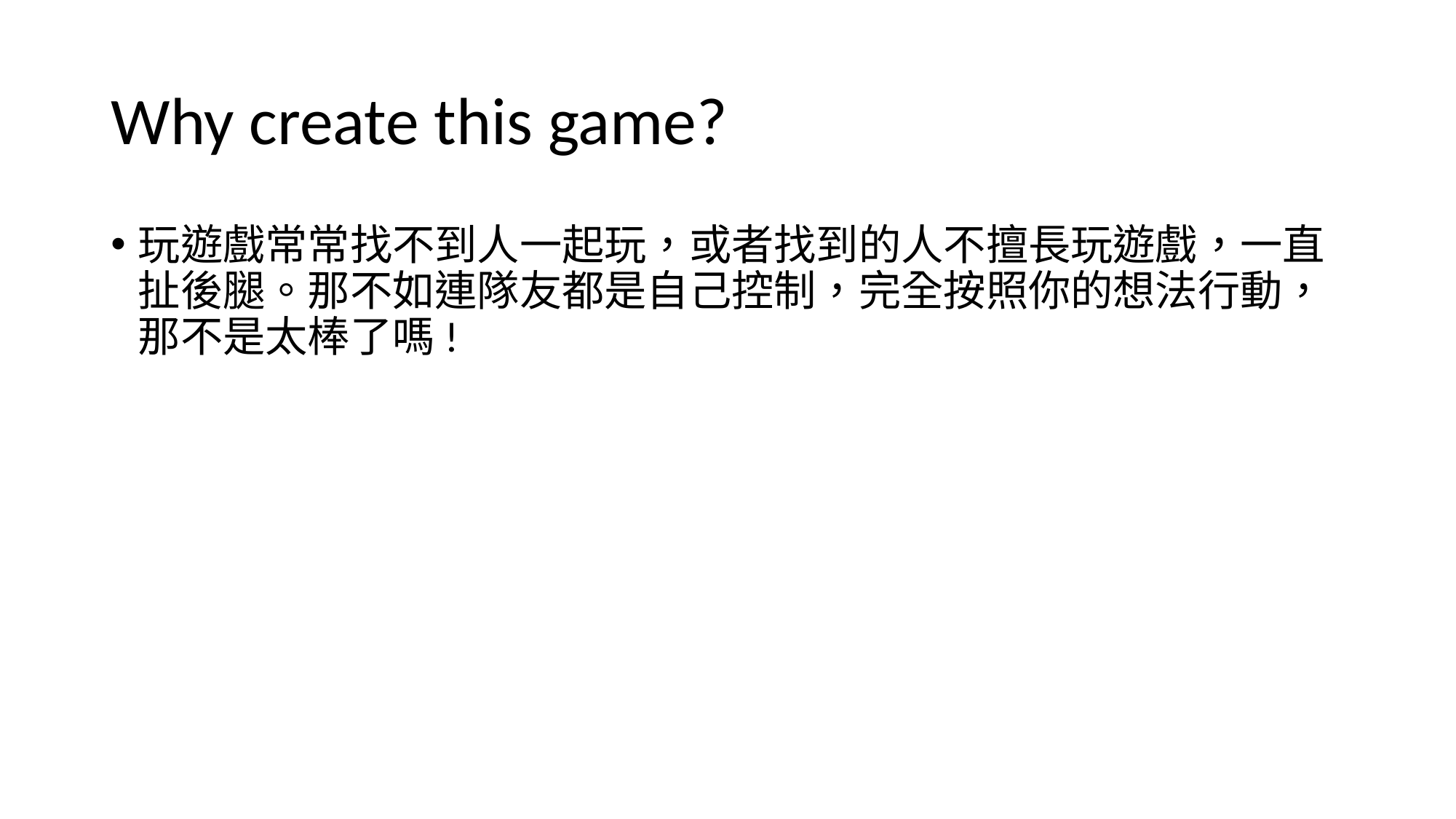

# Why create this game?
玩遊戲常常找不到人一起玩，或者找到的人不擅長玩遊戲，一直扯後腿。那不如連隊友都是自己控制，完全按照你的想法行動，那不是太棒了嗎!